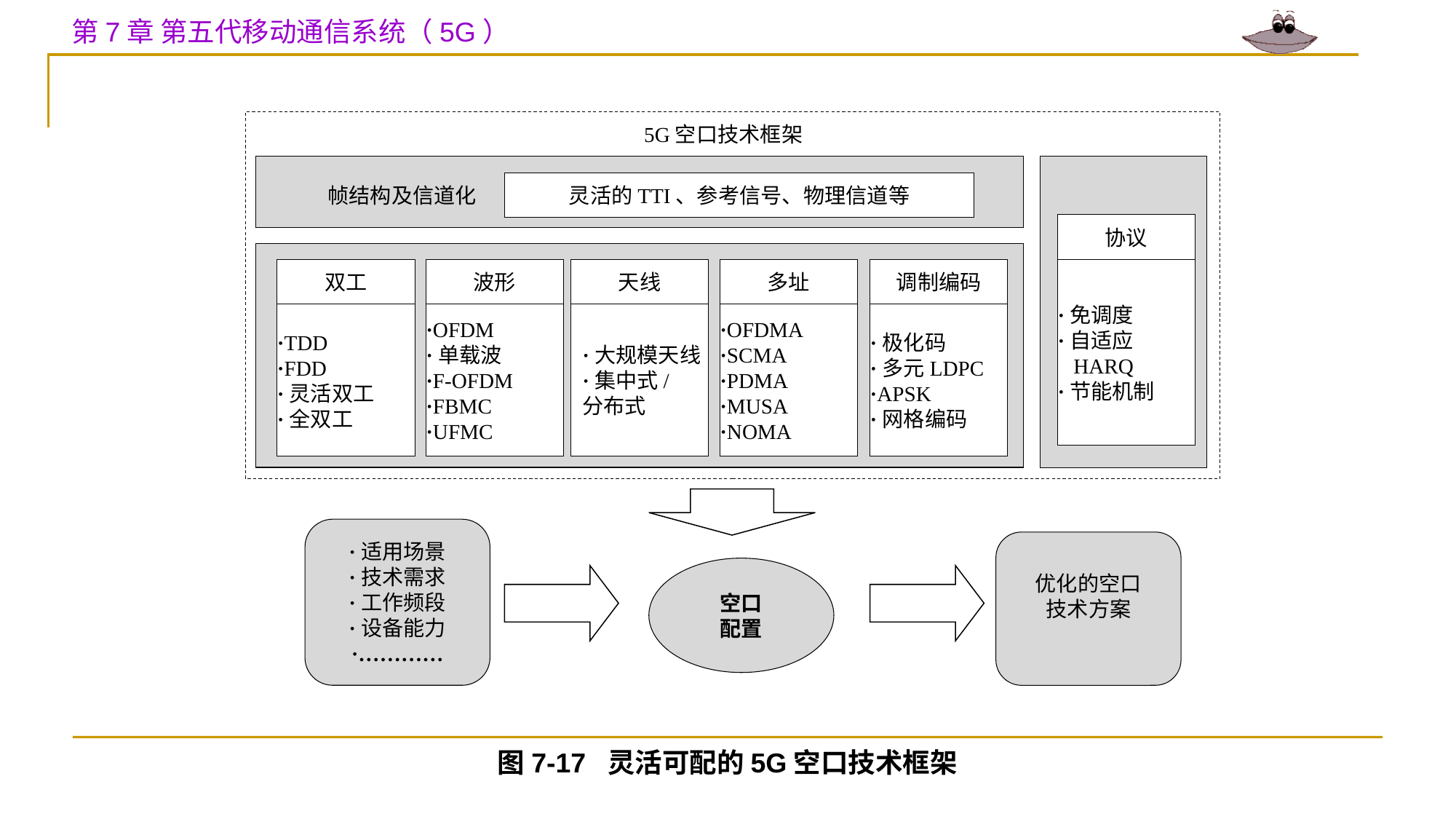

5G空口技术框架

帧结构及信道化
灵活的TTI、参考信号、物理信道等
协议

双工
波形
天线
多址
调制编码
·免调度
·自适应
   HARQ
·节能机制
·TDD
·FDD
·灵活双工
·全双工
·OFDM
·单载波
·F-OFDM
·FBMC
·UFMC
·大规模天线
·集中式/
分布式
·OFDMA
·SCMA
·PDMA
·MUSA
·NOMA
·极化码
·多元LDPC
·APSK
·网格编码

·适用场景
·技术需求
·工作频段
·设备能力
·…………
优化的空口
技术方案

空口
配置

图7-17  灵活可配的5G空口技术框架